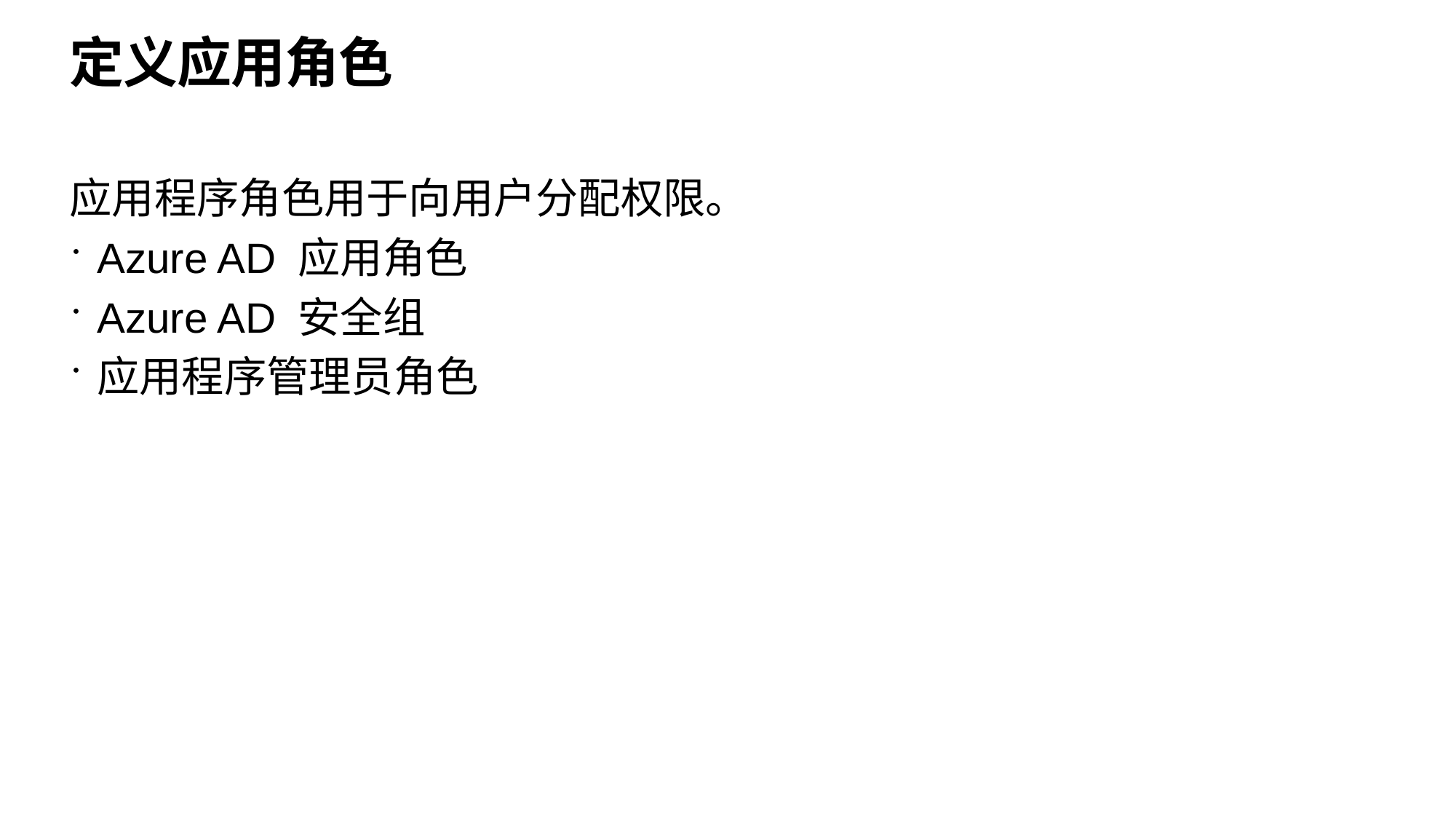

# 定义应用角色
应用程序角色用于向用户分配权限。
Azure AD 应用角色
Azure AD 安全组
应用程序管理员角色